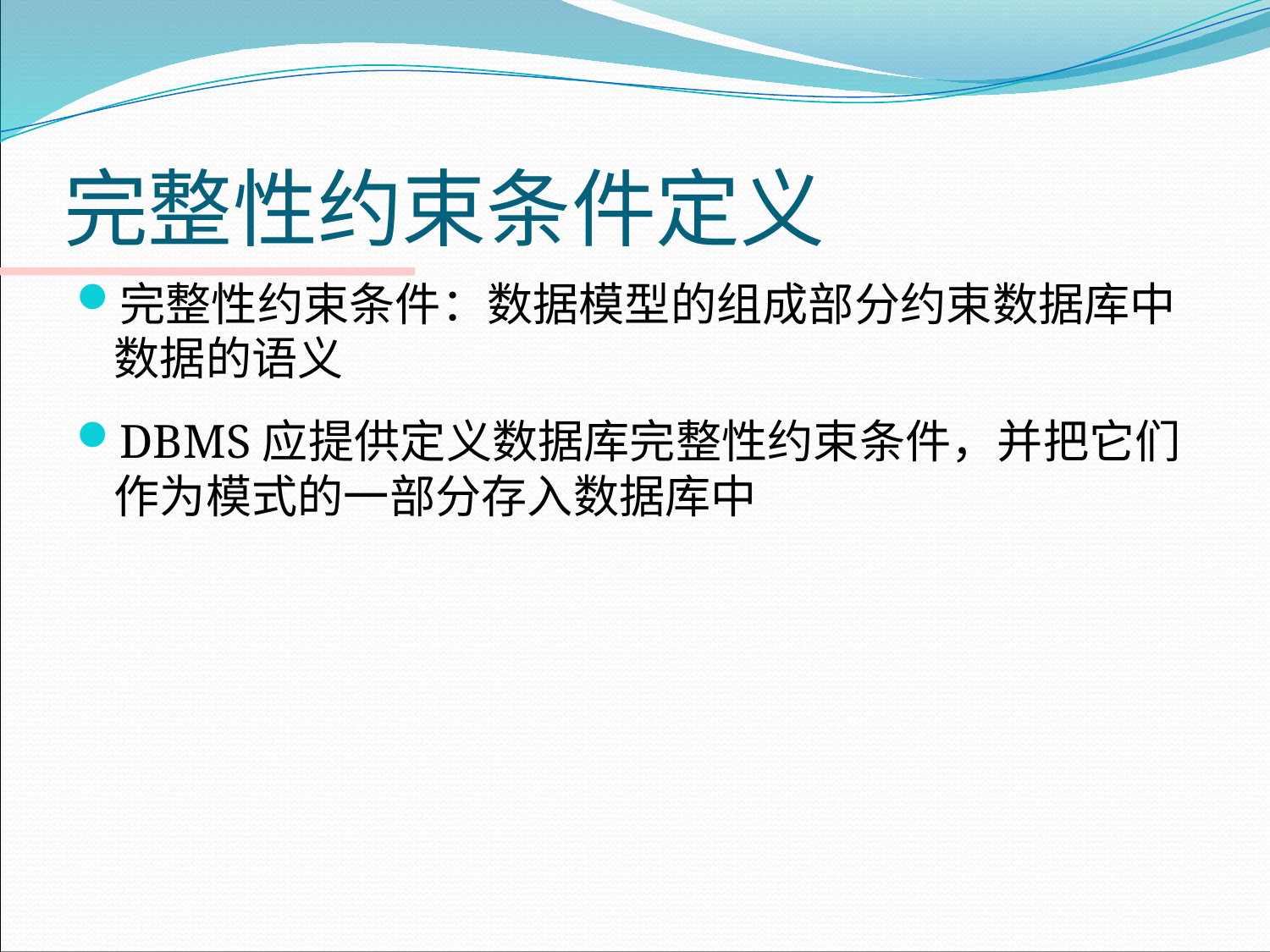

# 完整性约束条件定义
完整性约束条件：数据模型的组成部分约束数据库中数据的语义
DBMS应提供定义数据库完整性约束条件，并把它们作为模式的一部分存入数据库中

495